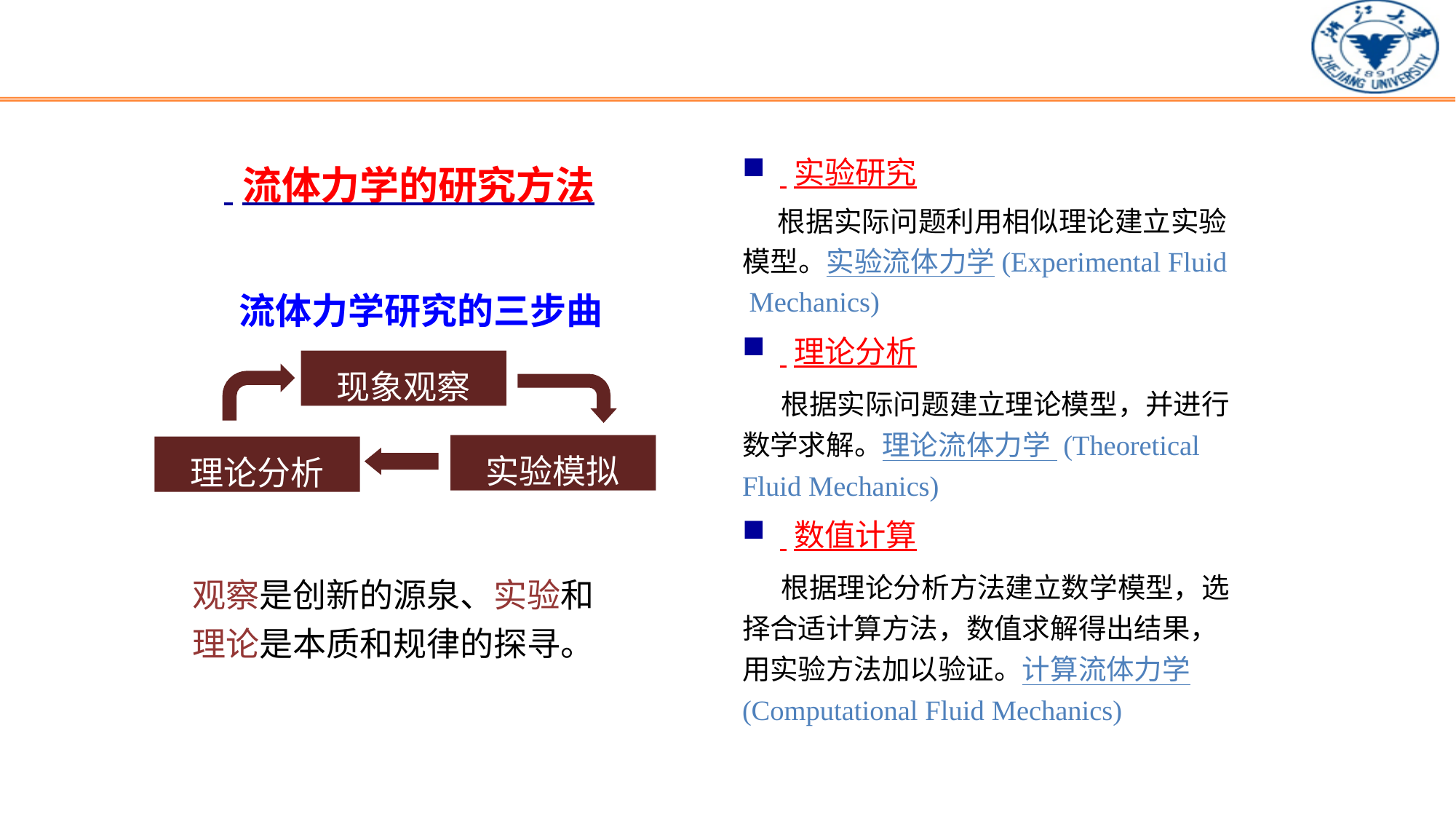

实验研究
根据实际问题利用相似理论建立实验 模型。实验流体力学(Experimental Fluid  Mechanics)
 理论分析
根据实际问题建立理论模型，并进行 数学求解。理论流体力学 (Theoretical  Fluid Mechanics)
 数值计算
根据理论分析方法建立数学模型，选 择合适计算方法，数值求解得出结果，  用实验方法加以验证。计算流体力学 (Computational Fluid Mechanics)
 流体力学的研究方法

流体力学研究的三步曲

现象观察

实验模拟
理论分析

观察是创新的源泉、实验和 理论是本质和规律的探寻。

15